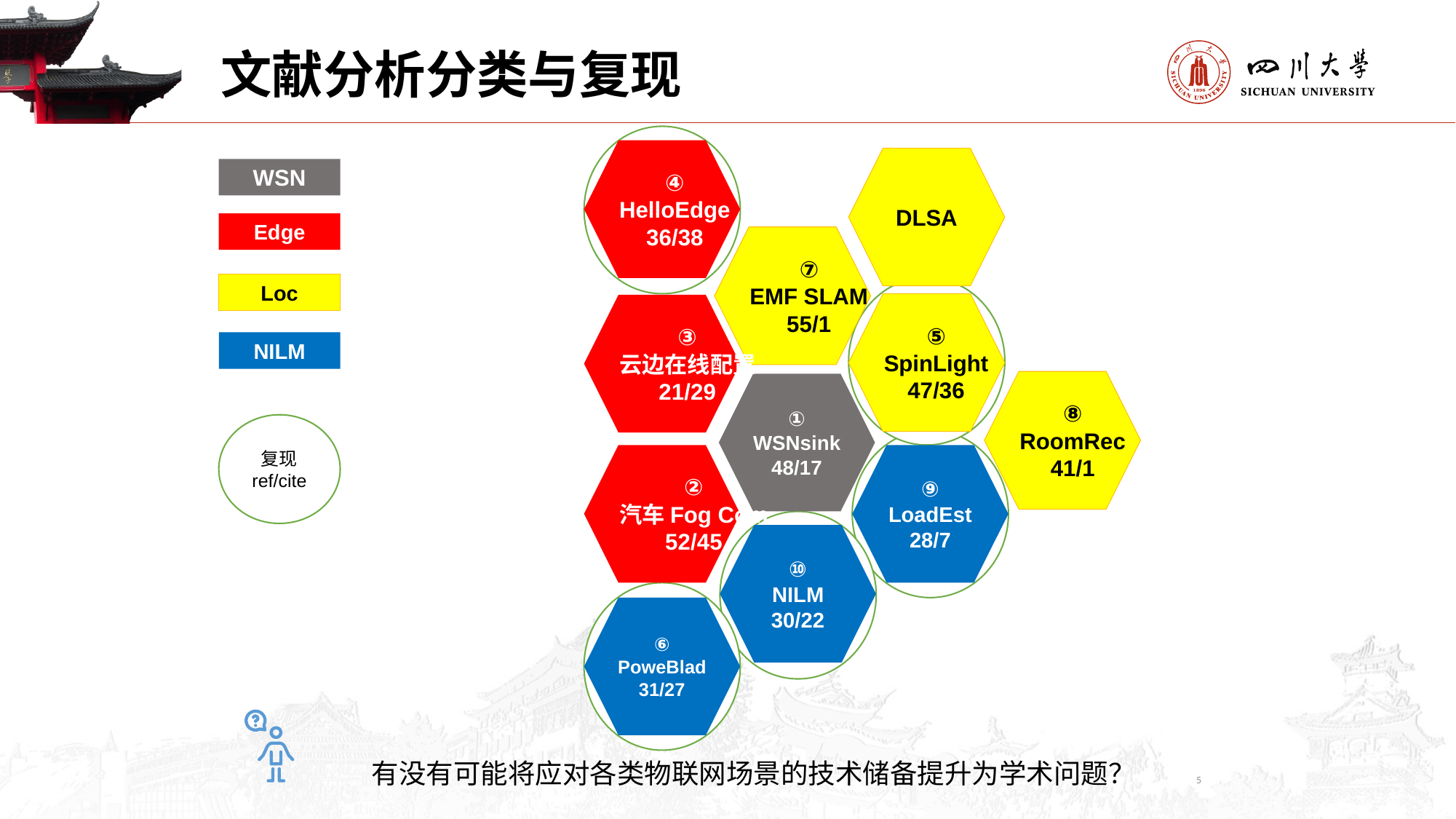

# 文献分析分类与复现

④
HelloEdge
36/38
DLSA
WSN
Edge
Loc
NILM
传感
⑦
EMF SLAM
55/1

⑤
SpinLight
47/36
③
云边在线配置
21/29
传感
⑧
RoomRec
41/1
①
WSNsink
48/17
复现
ref/cite

②
汽车Fog Com
52/45
⑨
LoadEst
28/7

⑩
NILM
30/22

⑥
PoweBlad
31/27

有没有可能将应对各类物联网场景的技术储备提升为学术问题？
5